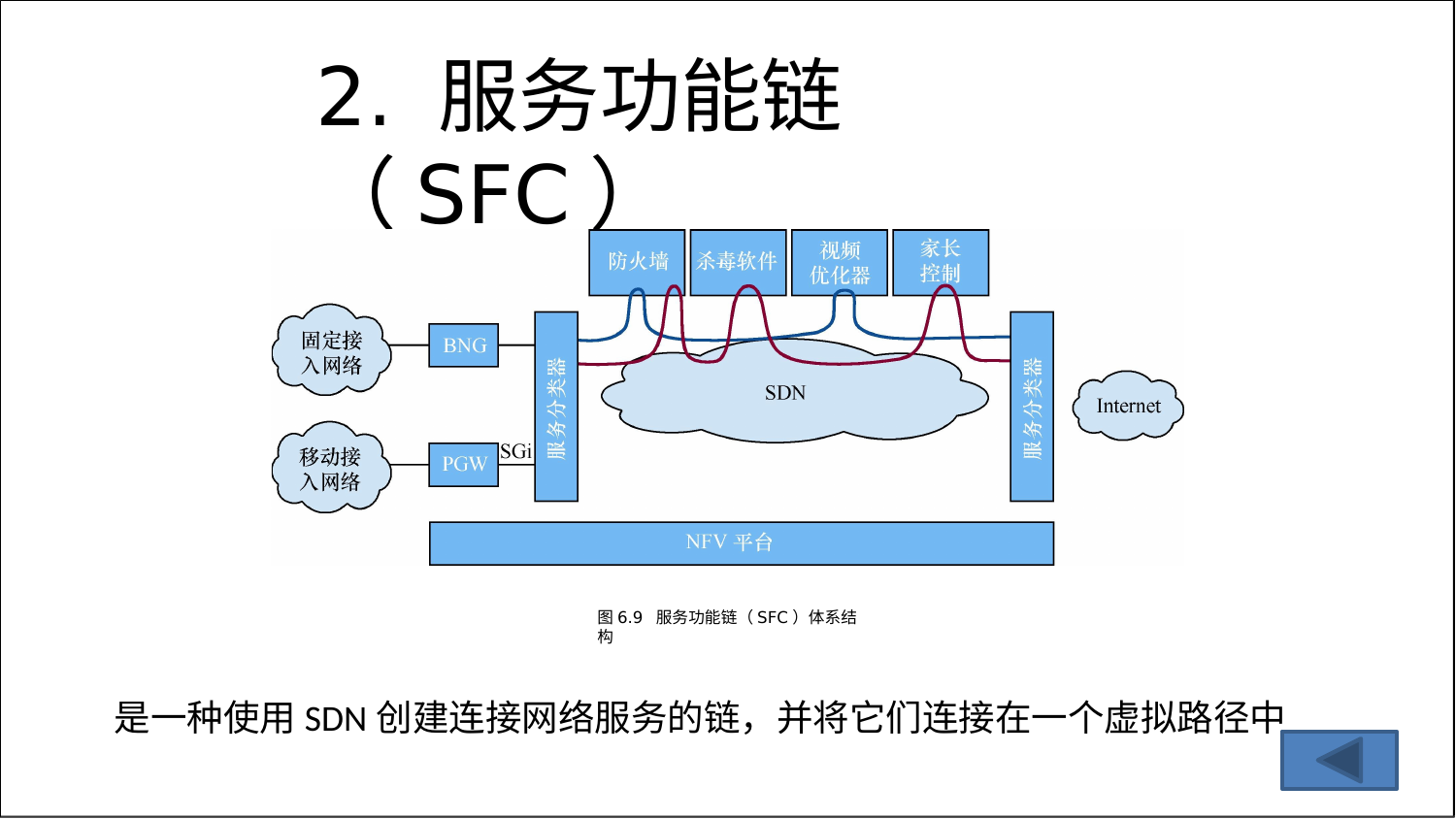

# 2. 服务功能链（SFC）

图6.9 服务功能链（SFC）体系结构
是一种使用SDN创建连接网络服务的链，并将它们连接在一个虚拟路径中